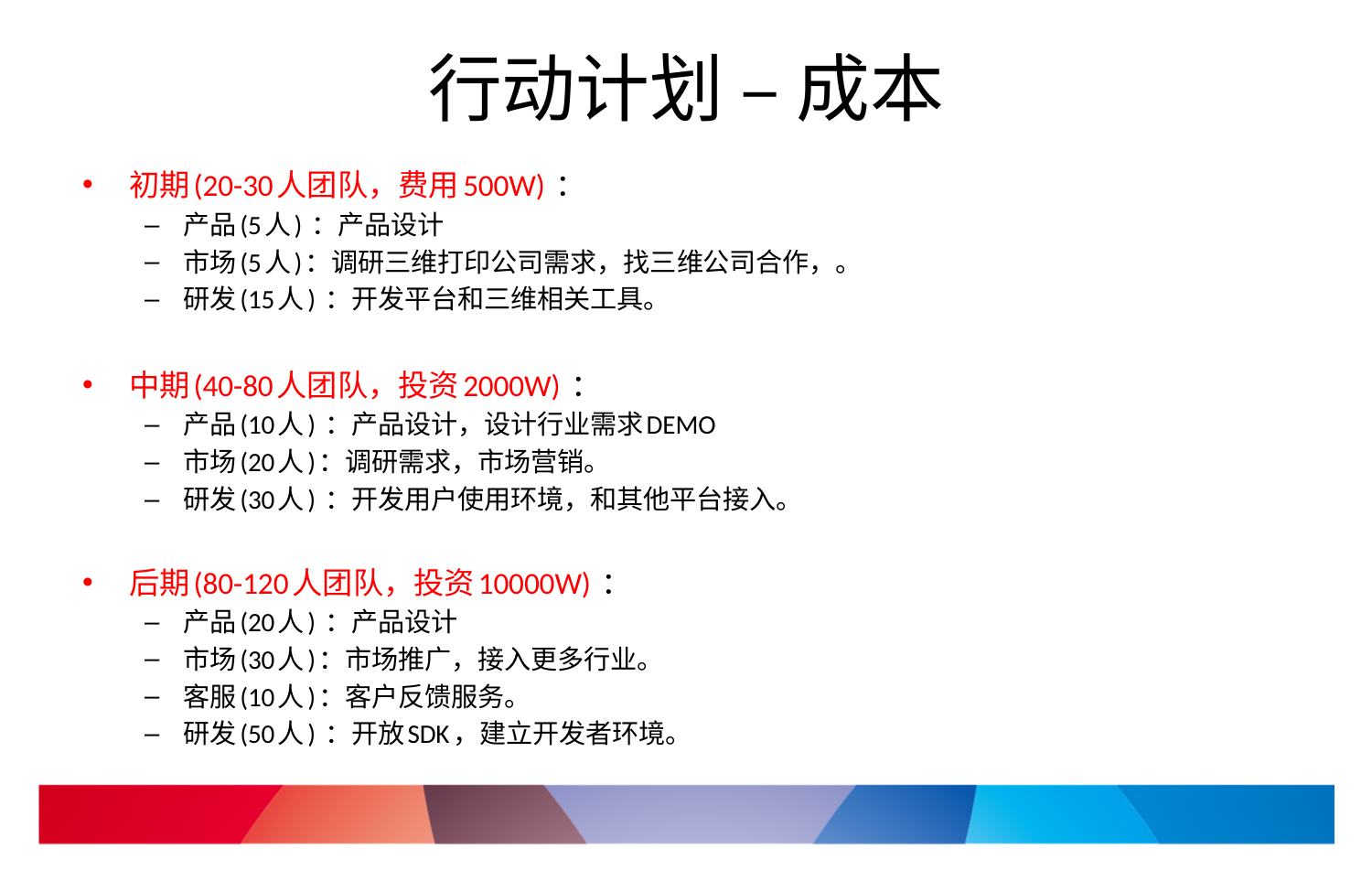

# 行动计划 – 成本
初期(20-30人团队，费用500W) ：
产品(5人) ：产品设计
市场(5人)：调研三维打印公司需求，找三维公司合作，。
研发(15人) ：开发平台和三维相关工具。

中期(40-80人团队，投资2000W) ：
产品(10人) ：产品设计，设计行业需求DEMO
市场(20人)：调研需求，市场营销。
研发(30人) ：开发用户使用环境，和其他平台接入。

后期(80-120人团队，投资10000W) ：
产品(20人) ：产品设计
市场(30人)：市场推广，接入更多行业。
客服(10人)：客户反馈服务。
研发(50人) ：开放SDK，建立开发者环境。